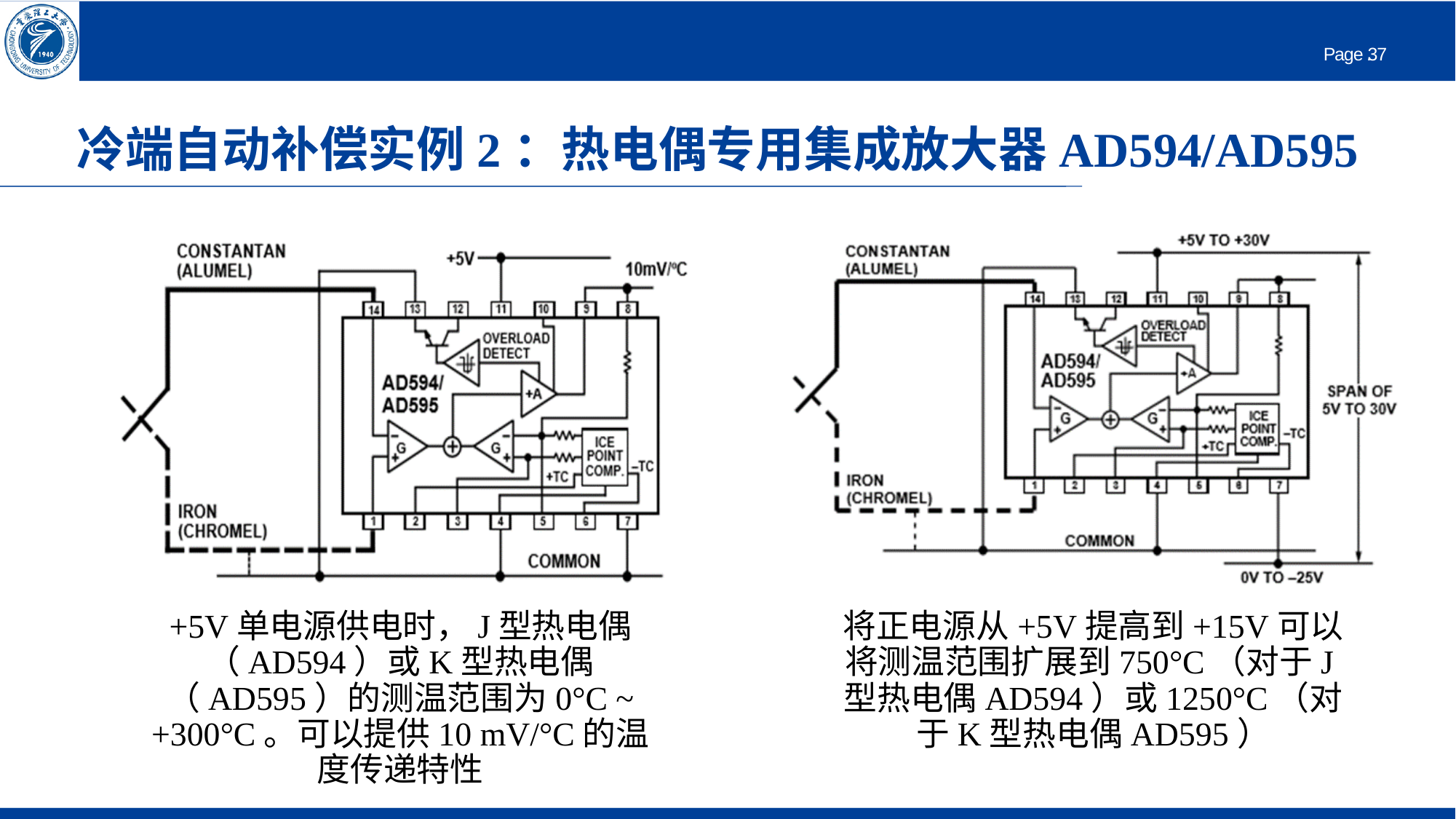

# 冷端自动补偿实例2：热电偶专用集成放大器AD594/AD595
+5V单电源供电时，J型热电偶（AD594）或K型热电偶（AD595）的测温范围为0°C ~ +300°C。可以提供10 mV/°C的温度传递特性
将正电源从+5V提高到+15V可以将测温范围扩展到750°C（对于J型热电偶AD594）或1250°C（对于K型热电偶AD595）